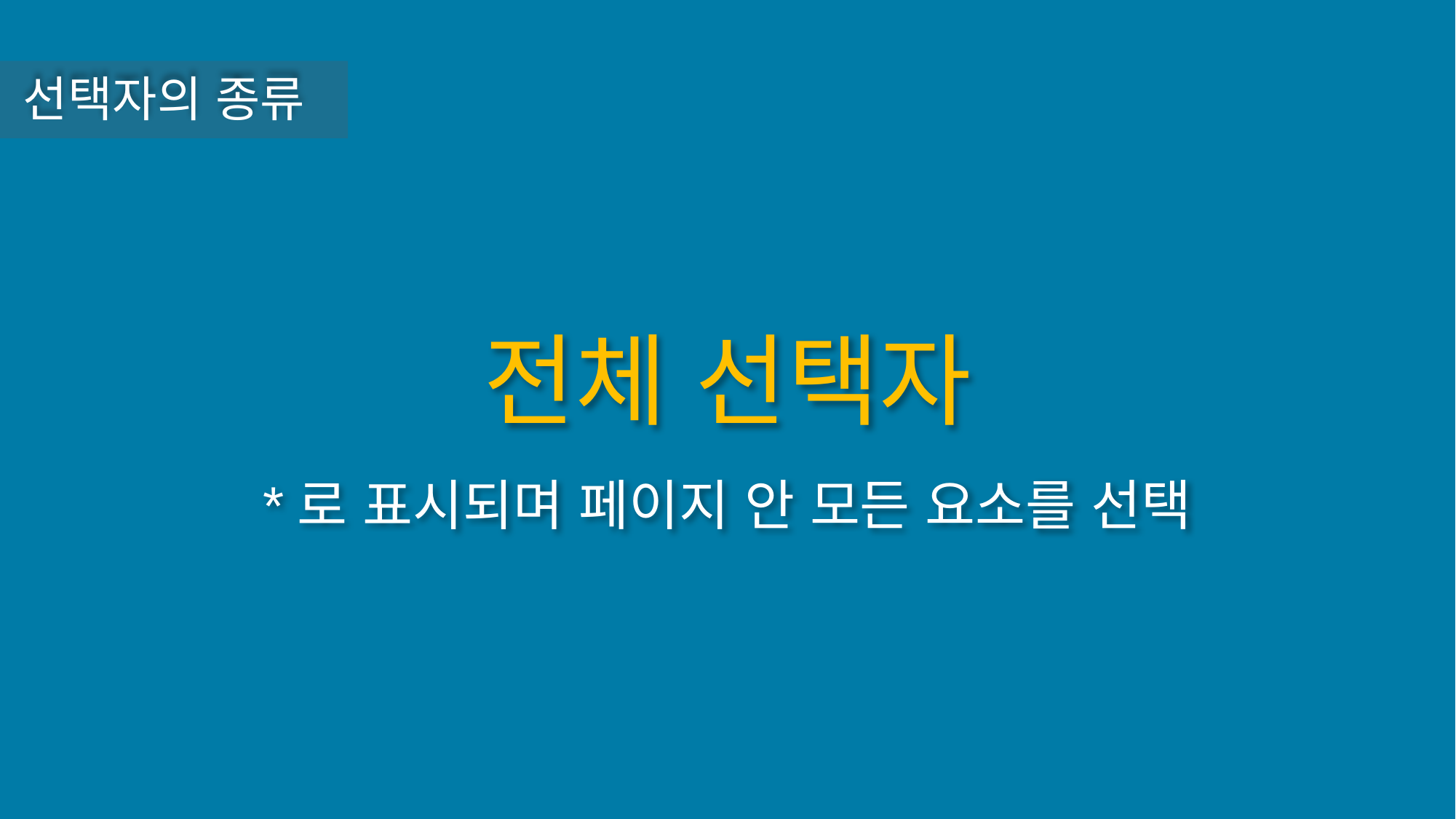

선택자의 종류
전체 선택자
*로 표시되며 페이지 안 모든 요소를 선택